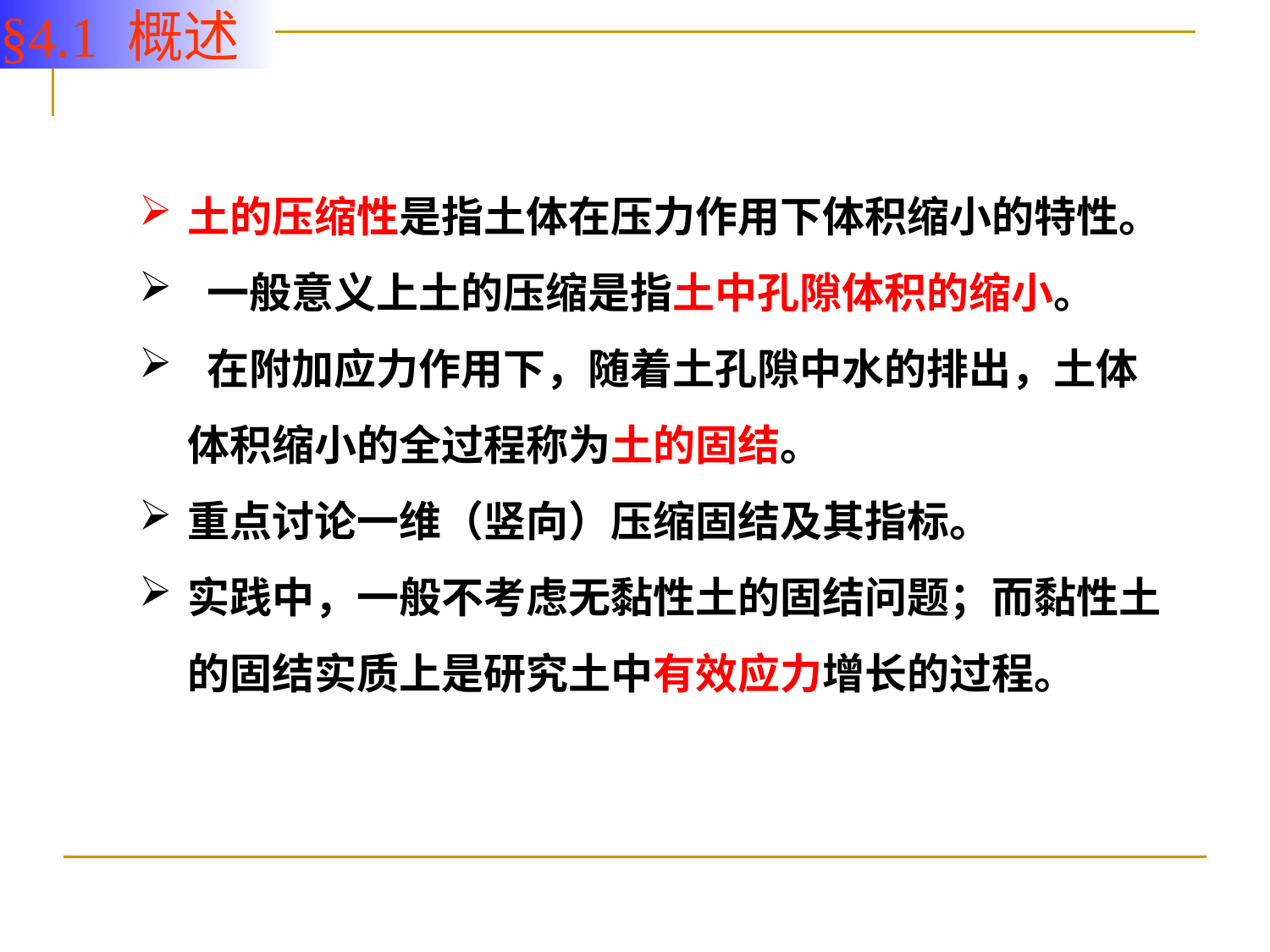

§4.1 概述
土的压缩性是指土体在压力作用下体积缩小的特性。
 一般意义上土的压缩是指土中孔隙体积的缩小。
 在附加应力作用下，随着土孔隙中水的排出，土体体积缩小的全过程称为土的固结。
重点讨论一维（竖向）压缩固结及其指标。
实践中，一般不考虑无黏性土的固结问题；而黏性土的固结实质上是研究土中有效应力增长的过程。